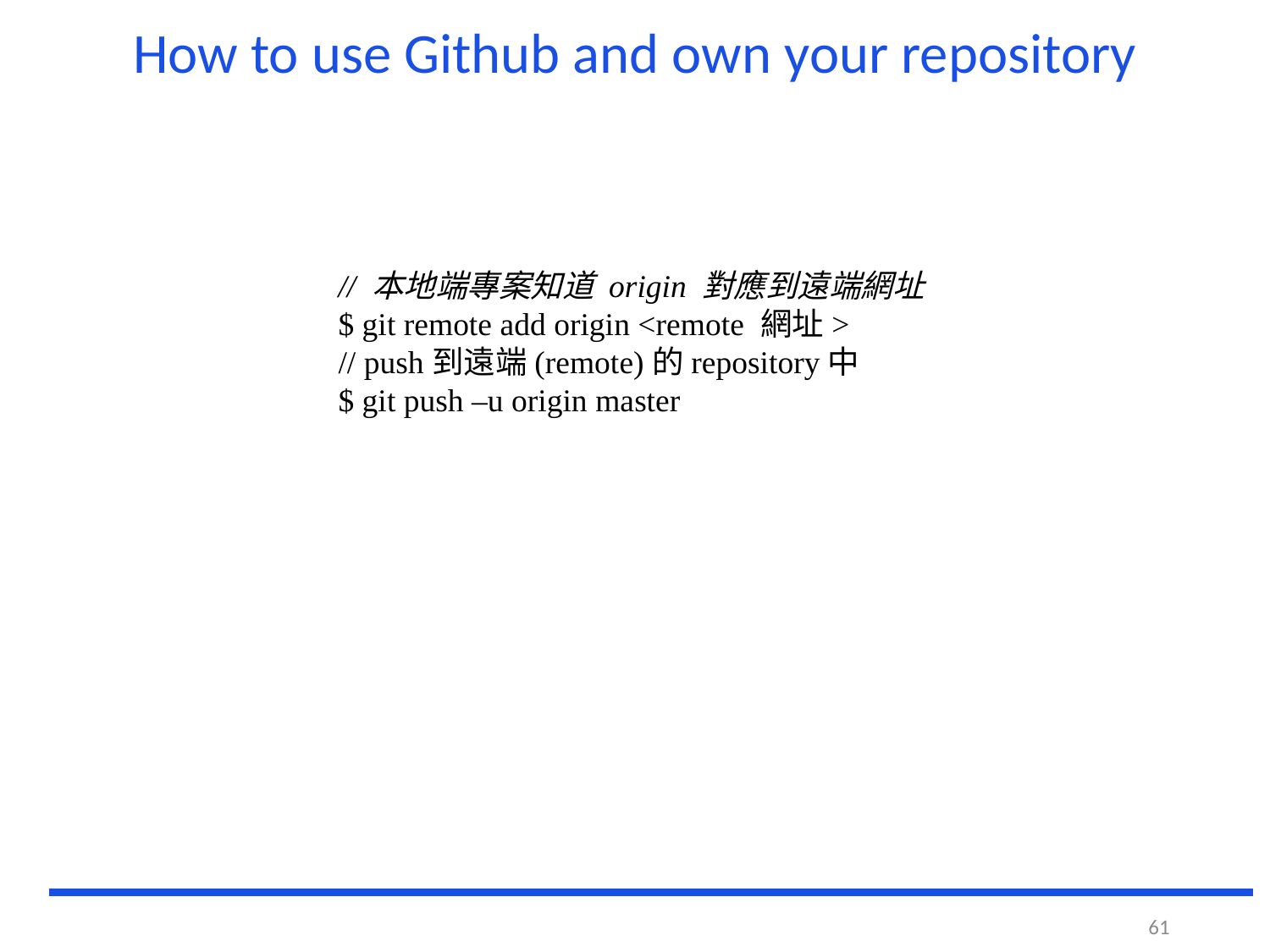

# How to use Github and own your repository
// 本地端專案知道 origin 對應到遠端網址
$ git remote add origin <remote 網址>
// push到遠端(remote)的repository中
$ git push –u origin master
61